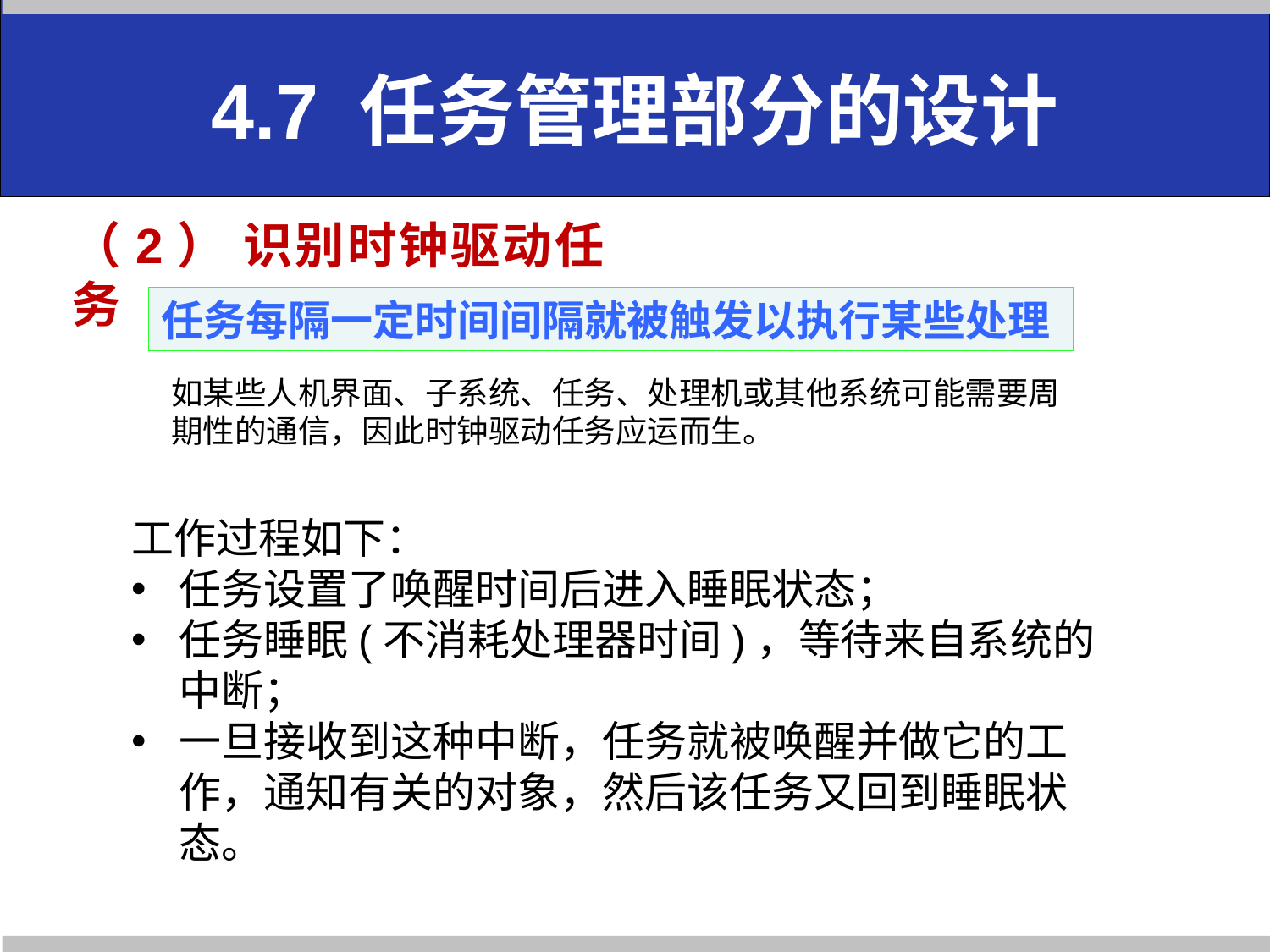

# 4.7 任务管理部分的设计
（2） 识别时钟驱动任务
任务每隔一定时间间隔就被触发以执行某些处理
如某些人机界面、子系统、任务、处理机或其他系统可能需要周期性的通信，因此时钟驱动任务应运而生。
工作过程如下：
任务设置了唤醒时间后进入睡眠状态；
任务睡眠(不消耗处理器时间)，等待来自系统的中断；
一旦接收到这种中断，任务就被唤醒并做它的工作，通知有关的对象，然后该任务又回到睡眠状态。
607